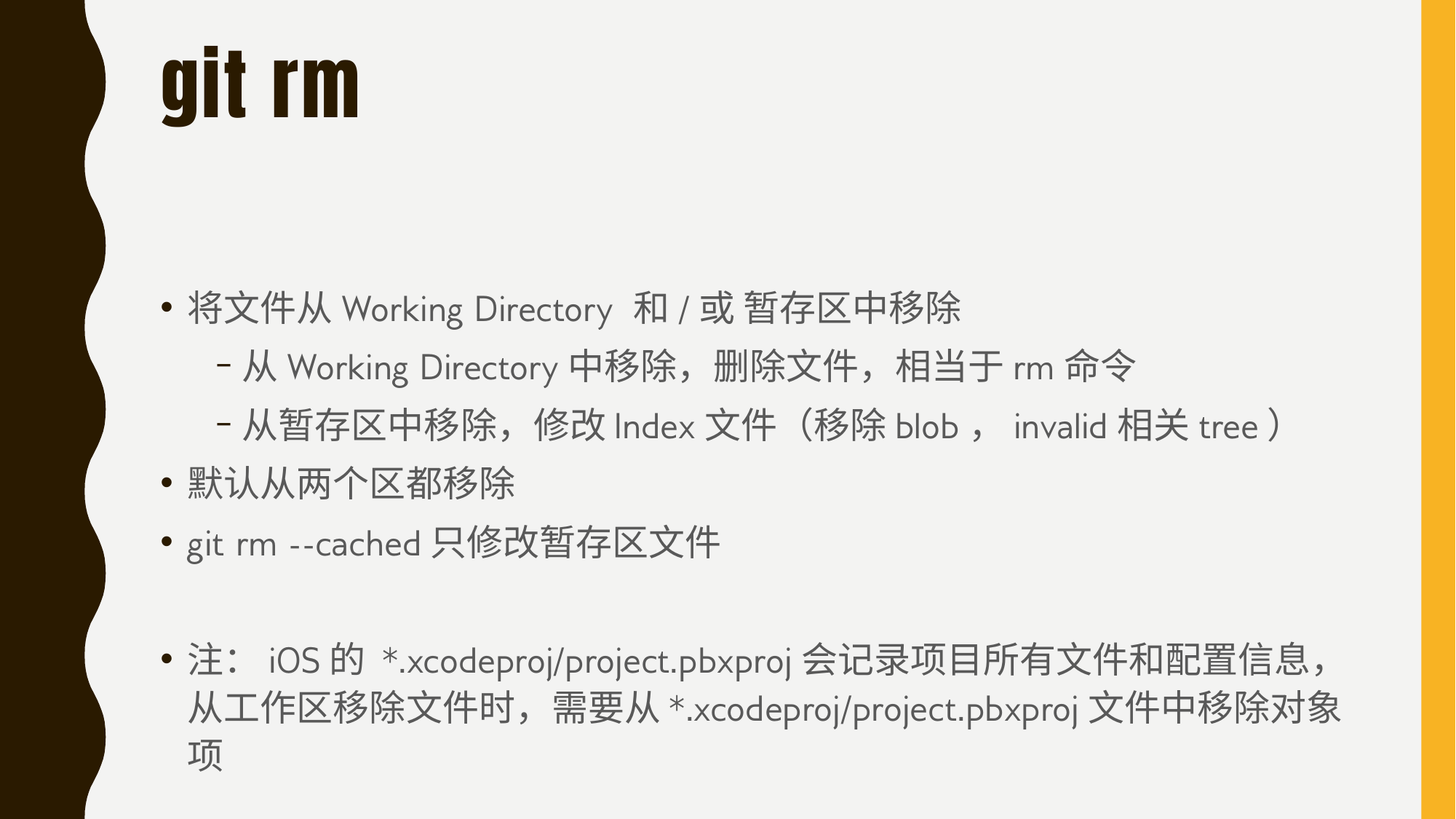

# git rm
将文件从Working Directory 和/或 暂存区中移除
从Working Directory中移除，删除文件，相当于rm命令
从暂存区中移除，修改Index文件（移除blob，invalid相关tree）
默认从两个区都移除
git rm --cached只修改暂存区文件

注：iOS的 *.xcodeproj/project.pbxproj会记录项目所有文件和配置信息，从工作区移除文件时，需要从*.xcodeproj/project.pbxproj文件中移除对象项